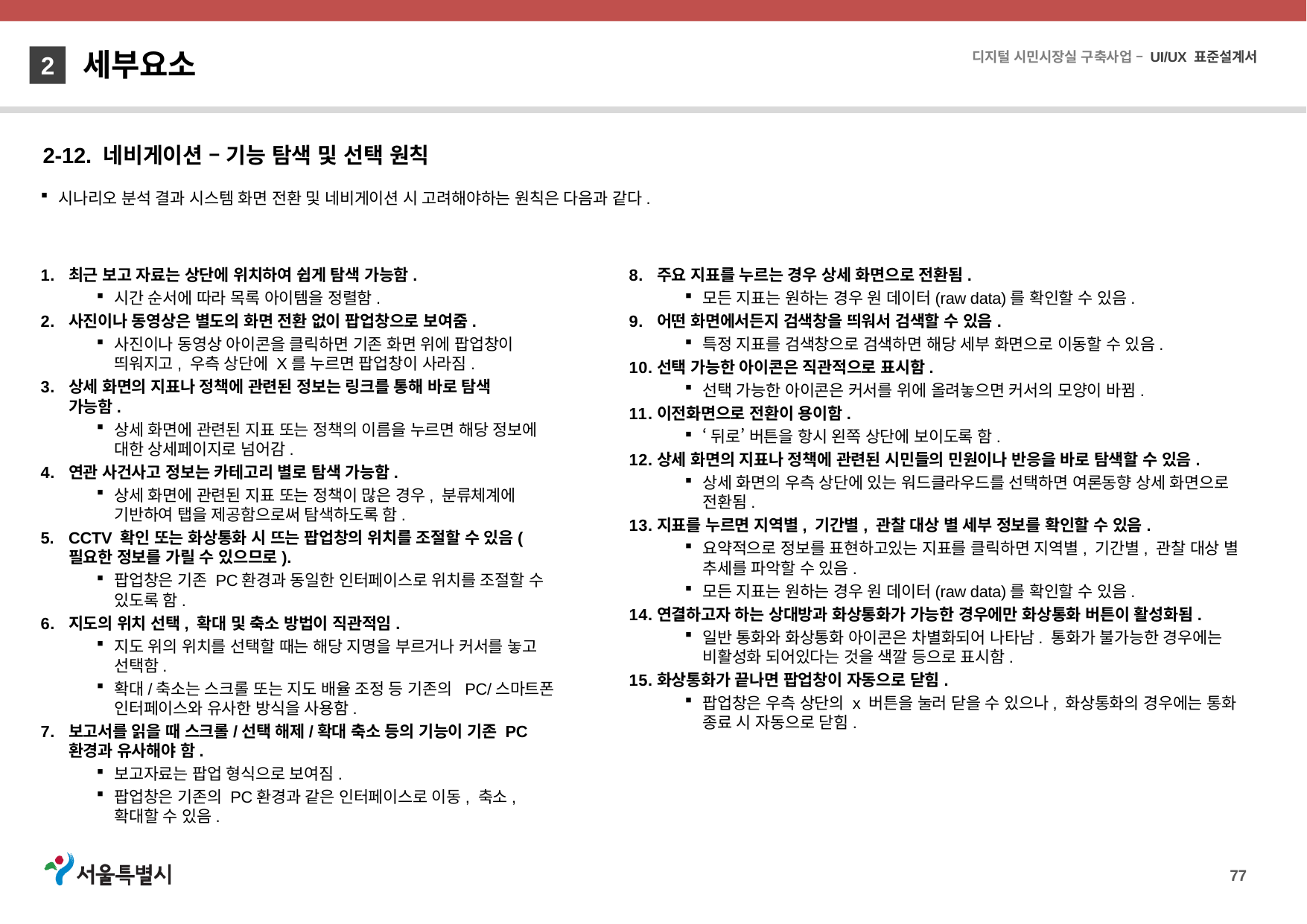

세부요소
2
2-12. 네비게이션 – 기능 탐색 및 선택 원칙
시나리오 분석 결과 시스템 화면 전환 및 네비게이션 시 고려해야하는 원칙은 다음과 같다.
최근 보고 자료는 상단에 위치하여 쉽게 탐색 가능함.
시간 순서에 따라 목록 아이템을 정렬함.
사진이나 동영상은 별도의 화면 전환 없이 팝업창으로 보여줌.
사진이나 동영상 아이콘을 클릭하면 기존 화면 위에 팝업창이 띄워지고, 우측 상단에 X를 누르면 팝업창이 사라짐.
상세 화면의 지표나 정책에 관련된 정보는 링크를 통해 바로 탐색
가능함.
상세 화면에 관련된 지표 또는 정책의 이름을 누르면 해당 정보에 대한 상세페이지로 넘어감.
연관 사건사고 정보는 카테고리 별로 탐색 가능함.
상세 화면에 관련된 지표 또는 정책이 많은 경우, 분류체계에 기반하여 탭을 제공함으로써 탐색하도록 함.
CCTV 확인 또는 화상통화 시 뜨는 팝업창의 위치를 조절할 수 있음(필요한 정보를 가릴 수 있으므로).
팝업창은 기존 PC환경과 동일한 인터페이스로 위치를 조절할 수 있도록 함.
지도의 위치 선택, 확대 및 축소 방법이 직관적임.
지도 위의 위치를 선택할 때는 해당 지명을 부르거나 커서를 놓고 선택함.
확대/축소는 스크롤 또는 지도 배율 조정 등 기존의  PC/스마트폰 인터페이스와 유사한 방식을 사용함.
보고서를 읽을 때 스크롤/선택 해제/확대 축소 등의 기능이 기존 PC 환경과 유사해야 함.
보고자료는 팝업 형식으로 보여짐.
팝업창은 기존의 PC환경과 같은 인터페이스로 이동, 축소, 확대할 수 있음.
주요 지표를 누르는 경우 상세 화면으로 전환됨.
모든 지표는 원하는 경우 원 데이터(raw data)를 확인할 수 있음.
어떤 화면에서든지 검색창을 띄워서 검색할 수 있음.
특정 지표를 검색창으로 검색하면 해당 세부 화면으로 이동할 수 있음.
선택 가능한 아이콘은 직관적으로 표시함.
선택 가능한 아이콘은 커서를 위에 올려놓으면 커서의 모양이 바뀜.
이전화면으로 전환이 용이함.
‘뒤로’ 버튼을 항시 왼쪽 상단에 보이도록 함.
상세 화면의 지표나 정책에 관련된 시민들의 민원이나 반응을 바로 탐색할 수 있음.
상세 화면의 우측 상단에 있는 워드클라우드를 선택하면 여론동향 상세 화면으로 전환됨.
지표를 누르면 지역별, 기간별, 관찰 대상 별 세부 정보를 확인할 수 있음.
요약적으로 정보를 표현하고있는 지표를 클릭하면 지역별, 기간별, 관찰 대상 별 추세를 파악할 수 있음.
모든 지표는 원하는 경우 원 데이터(raw data)를 확인할 수 있음.
연결하고자 하는 상대방과 화상통화가 가능한 경우에만 화상통화 버튼이 활성화됨.
일반 통화와 화상통화 아이콘은 차별화되어 나타남. 통화가 불가능한 경우에는 비활성화 되어있다는 것을 색깔 등으로 표시함.
화상통화가 끝나면 팝업창이 자동으로 닫힘.
팝업창은 우측 상단의 x 버튼을 눌러 닫을 수 있으나, 화상통화의 경우에는 통화 종료 시 자동으로 닫힘.